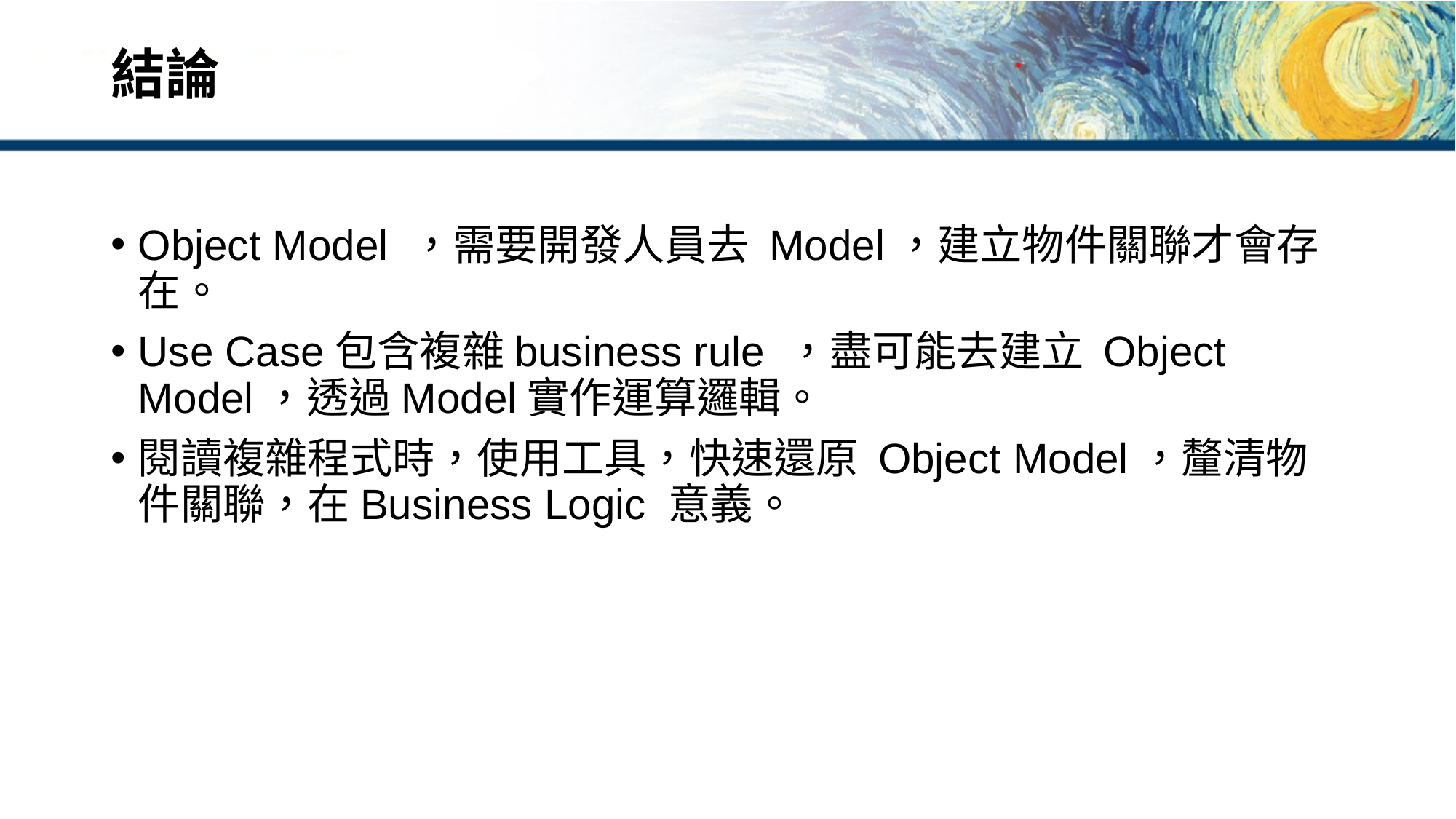

# 結論
Object Model ，需要開發人員去 Model，建立物件關聯才會存在。
Use Case包含複雜business rule ，盡可能去建立 Object Model，透過Model實作運算邏輯。
閱讀複雜程式時，使用工具，快速還原 Object Model，釐清物件關聯，在Business Logic 意義。